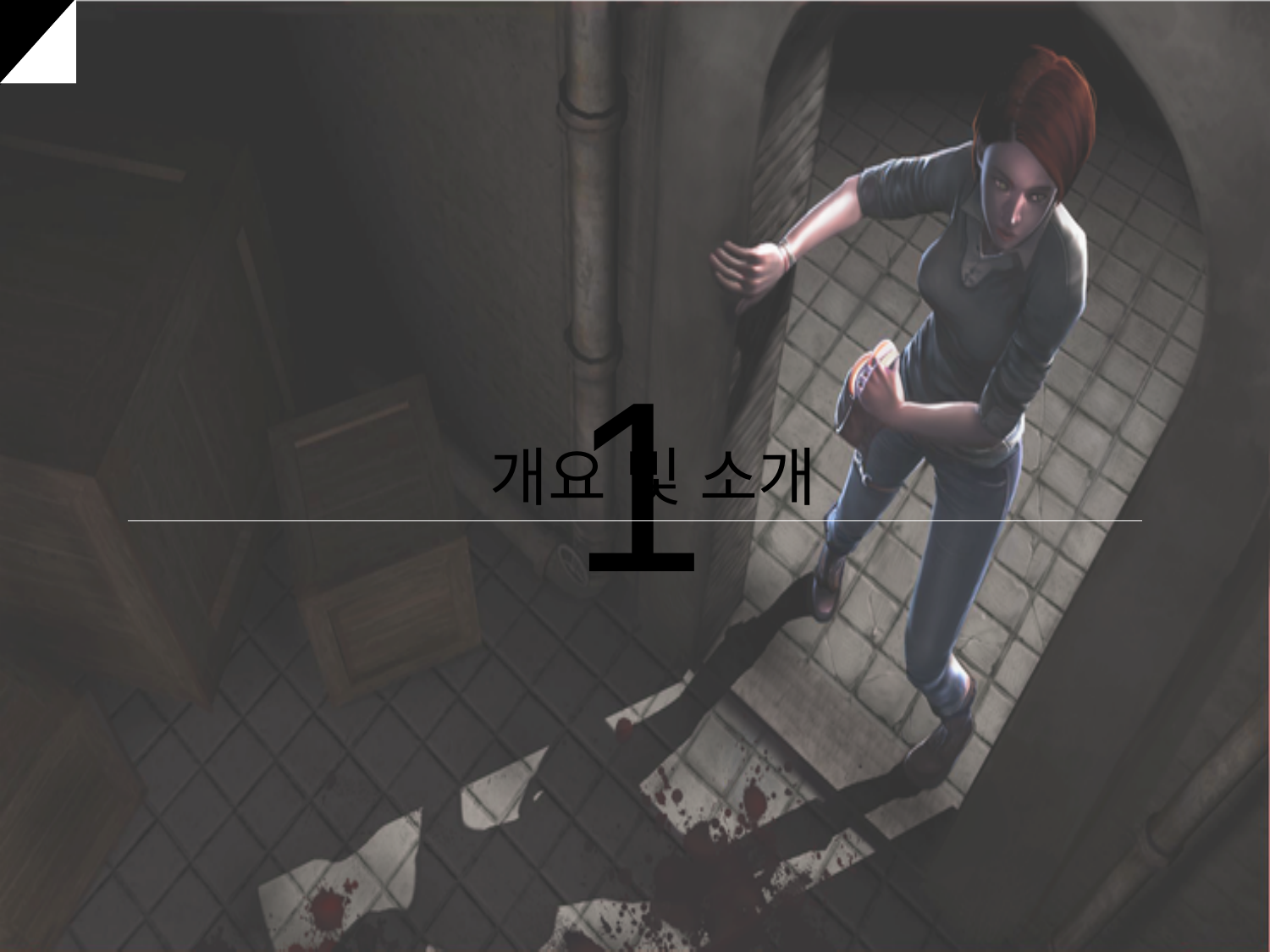

1
개요 및 소개
개요 및 소개